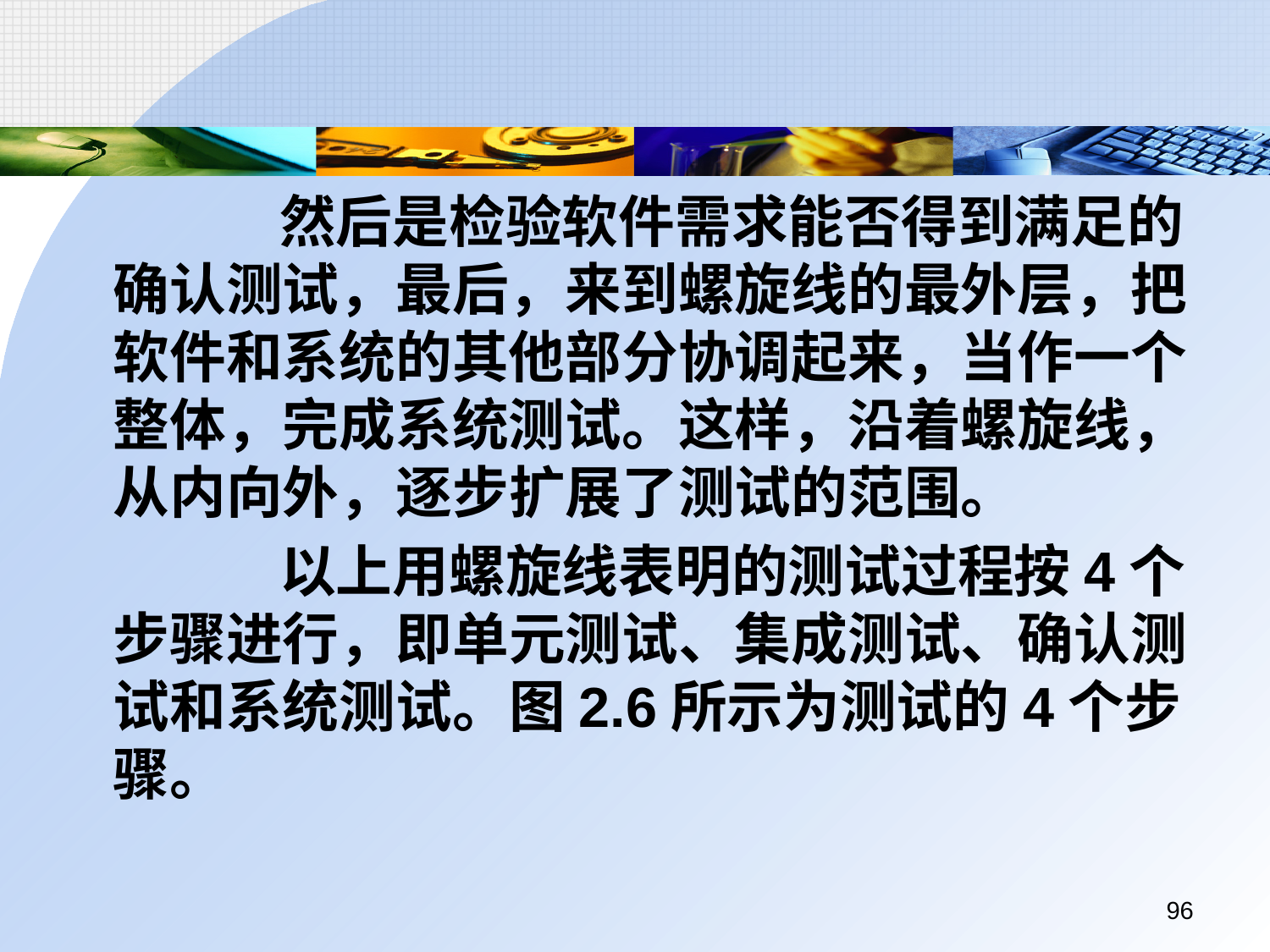

然后是检验软件需求能否得到满足的确认测试，最后，来到螺旋线的最外层，把软件和系统的其他部分协调起来，当作一个整体，完成系统测试。这样，沿着螺旋线，从内向外，逐步扩展了测试的范围。
		  以上用螺旋线表明的测试过程按4个步骤进行，即单元测试、集成测试、确认测试和系统测试。图2.6所示为测试的4个步骤。

96